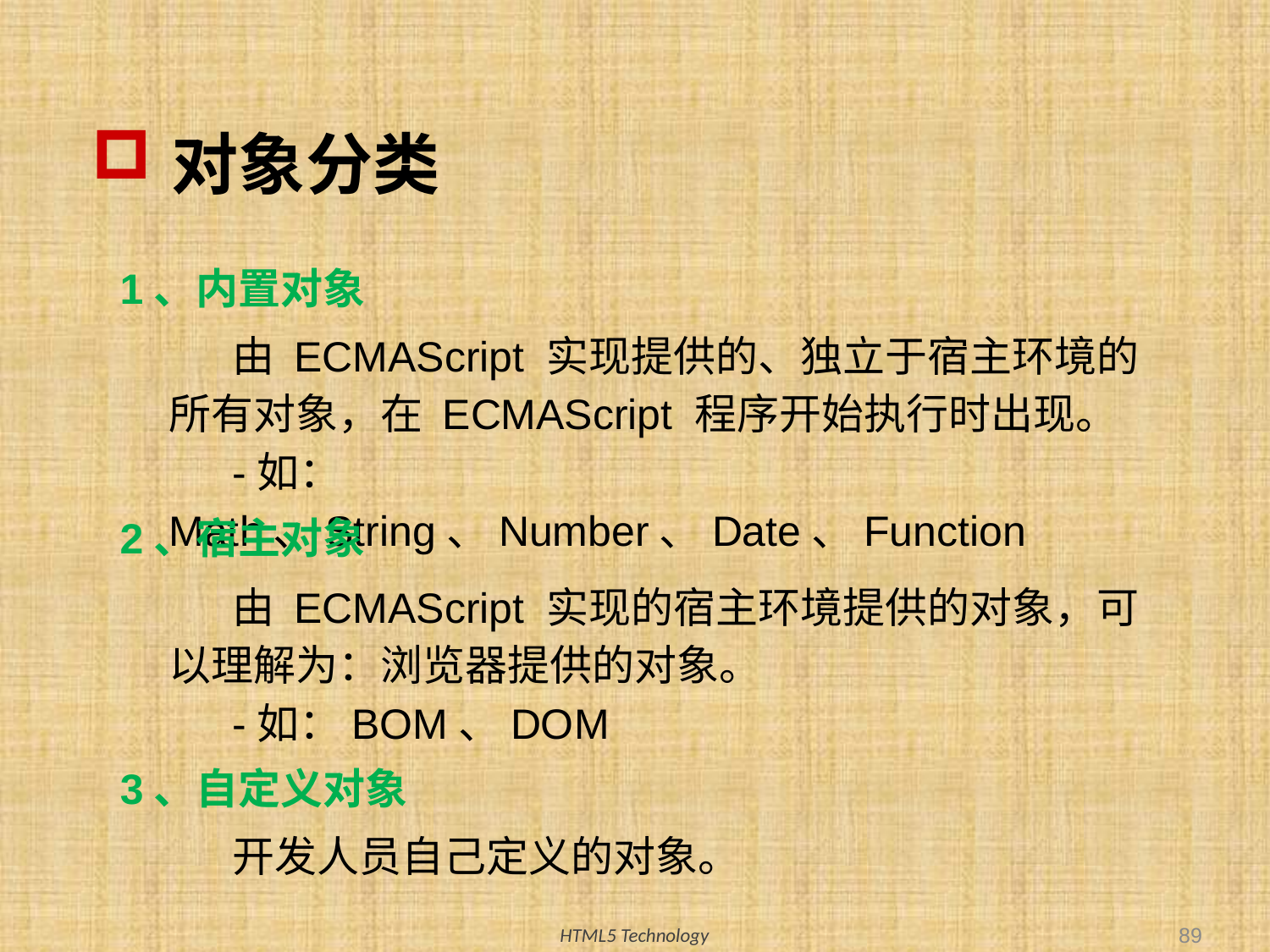

# 对象分类
1、内置对象
由 ECMAScript 实现提供的、独立于宿主环境的所有对象，在 ECMAScript 程序开始执行时出现。
-如：Math、String、Number、Date、Function
2、宿主对象
由 ECMAScript 实现的宿主环境提供的对象，可以理解为：浏览器提供的对象。
-如：BOM、DOM
3、自定义对象
开发人员自己定义的对象。
89
HTML5 Technology